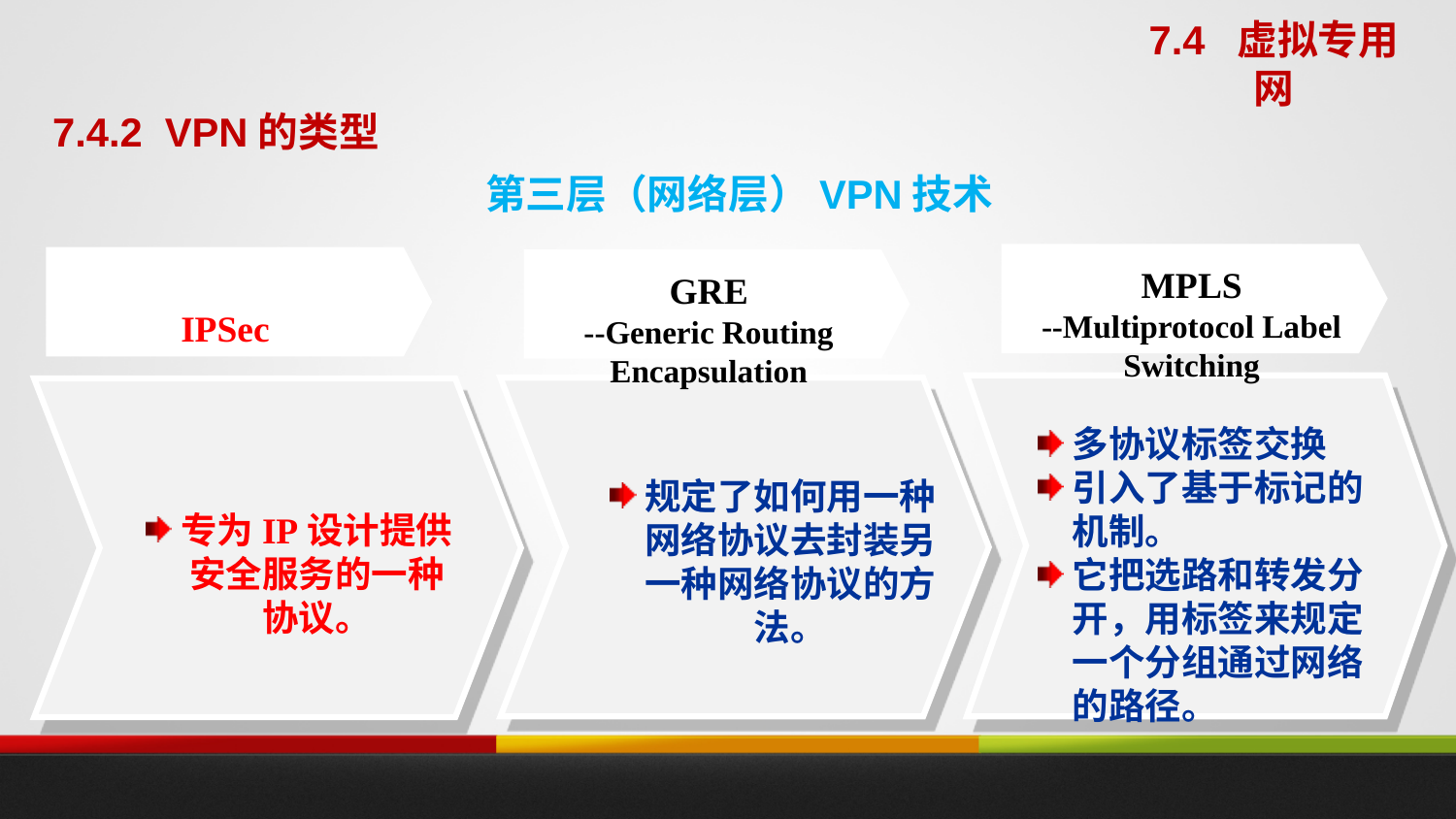

7.4  虚拟专用网
7.4.2  VPN的类型
# 第三层（网络层）VPN技术

MPLS
--Multiprotocol Label Switching
GRE
--Generic Routing Encapsulation
IPSec

多协议标签交换
引入了基于标记的机制。
它把选路和转发分开，用标签来规定一个分组通过网络的路径。
规定了如何用一种网络协议去封装另一种网络协议的方法。
专为IP设计提供安全服务的一种协议。